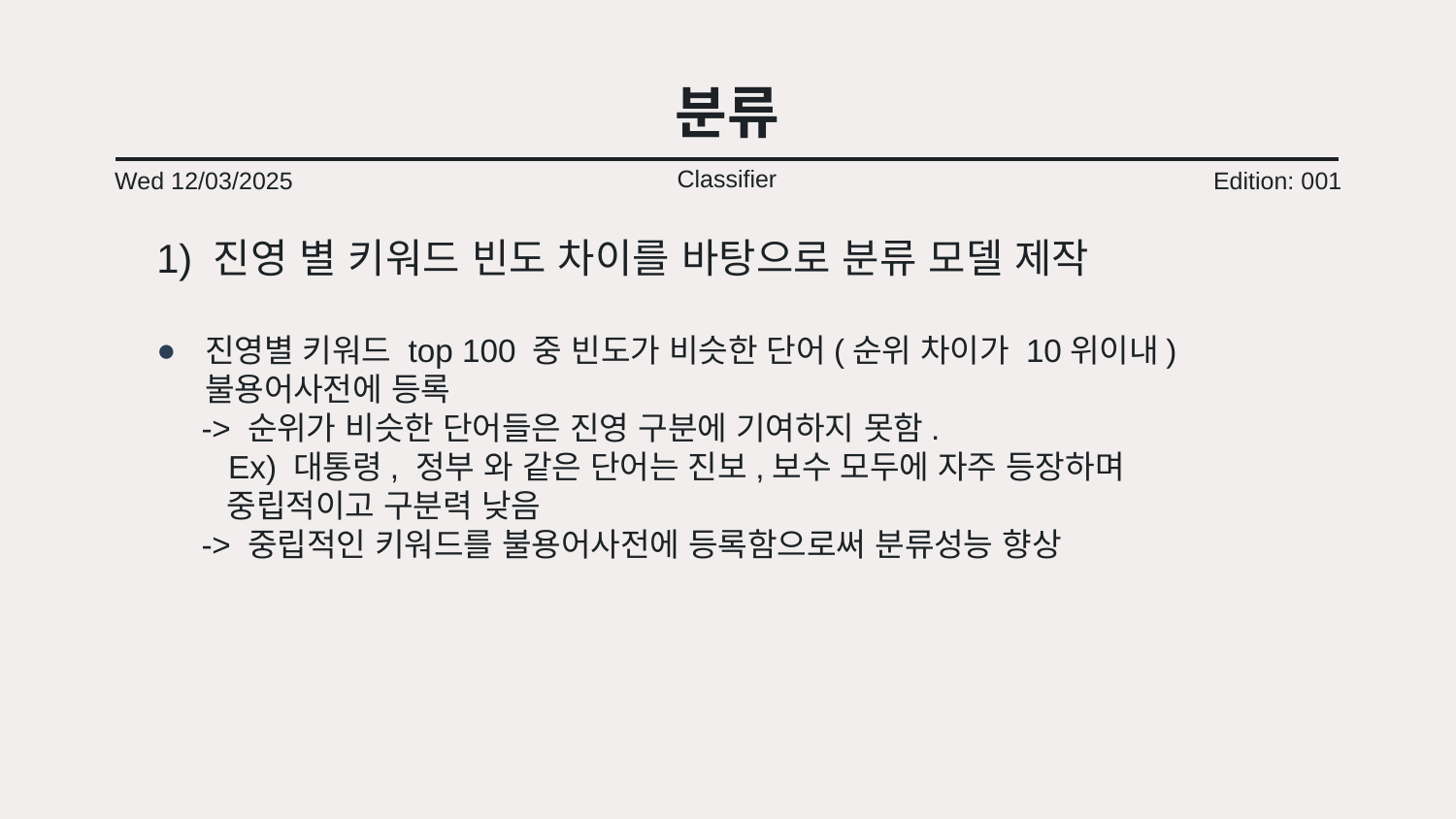

# 분류
Classifier
Wed 12/03/2025
Edition: 001
1) 진영 별 키워드 빈도 차이를 바탕으로 분류 모델 제작

진영별 키워드 top 100 중 빈도가 비슷한 단어(순위 차이가 10위이내) 불용어사전에 등록
     -> 순위가 비슷한 단어들은 진영 구분에 기여하지 못함.
        Ex) 대통령, 정부 와 같은 단어는 진보,보수 모두에 자주 등장하며
       중립적이고 구분력 낮음
     -> 중립적인 키워드를 불용어사전에 등록함으로써 분류성능 향상